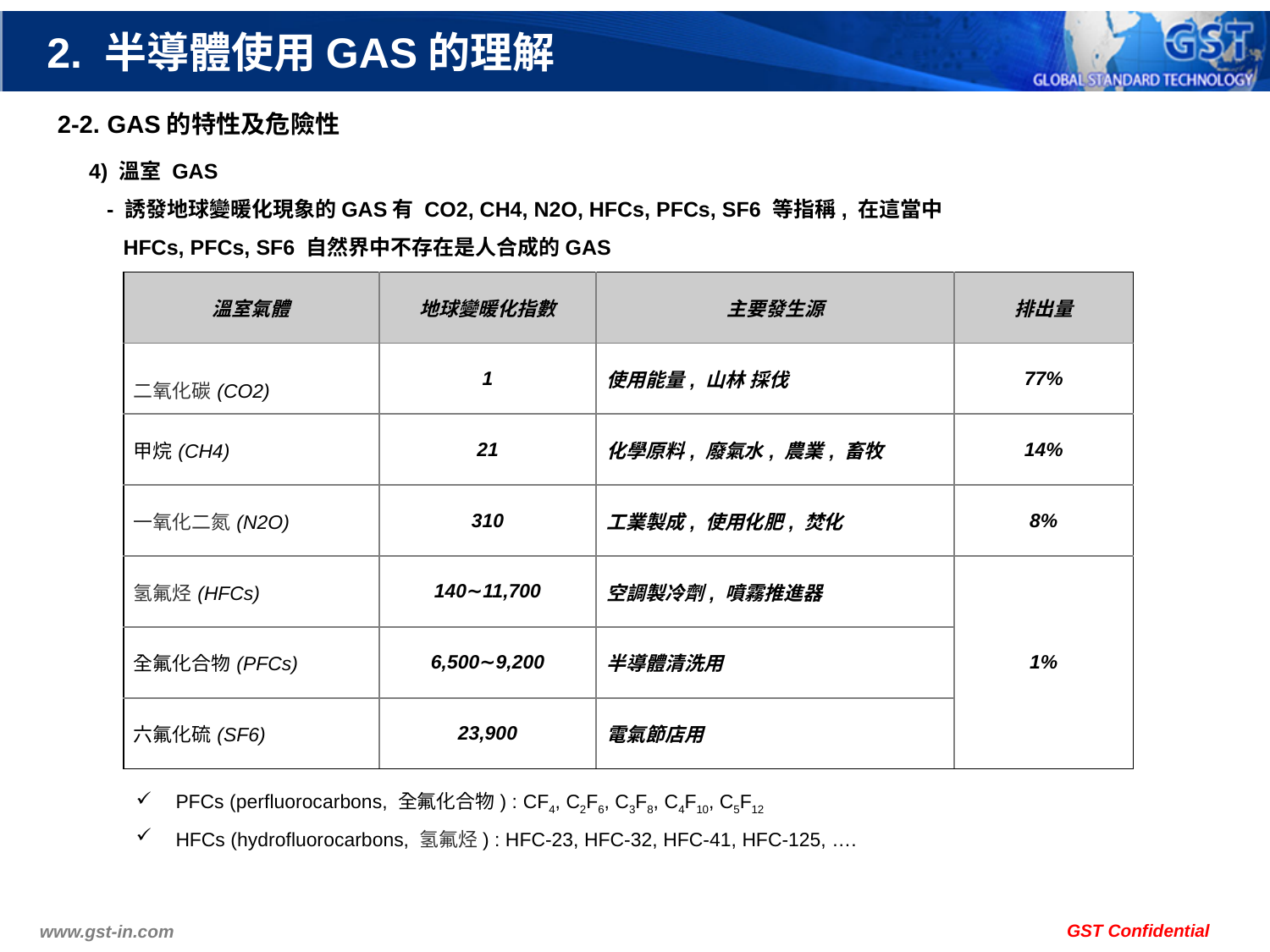

# 2. 半導體使用GAS的理解
2-2. GAS的特性及危險性
4) 溫室 GAS
   - 誘發地球變暖化現象的GAS有 CO2, CH4, N2O, HFCs, PFCs, SF6 等指稱, 在這當中
      HFCs, PFCs, SF6 自然界中不存在是人合成的GAS
| 溫室氣體 | 地球變暖化指數 | 主要發生源 | 排出量 |
| --- | --- | --- | --- |
| 二氧化碳(CO2) | 1 | 使用能量, 山林 採伐 | 77% |
| 甲烷(CH4) | 21 | 化學原料, 廢氣水, 農業, 畜牧 | 14% |
| 一氧化二氮(N2O) | 310 | 工業製成, 使用化肥, 焚化 | 8% |
| 氢氟烃(HFCs) | 140∼11,700 | 空調製冷劑, 噴霧推進器 | 1% |
| 全氟化合物(PFCs) | 6,500∼9,200 | 半導體清洗用 |  |
| 六氟化硫(SF6) | 23,900 | 電氣節店用 |  |
PFCs (perfluorocarbons, 全氟化合物) : CF4, C2F6, C3F8, C4F10, C5F12
HFCs (hydrofluorocarbons, 氢氟烃) : HFC-23, HFC-32, HFC-41, HFC-125, ….